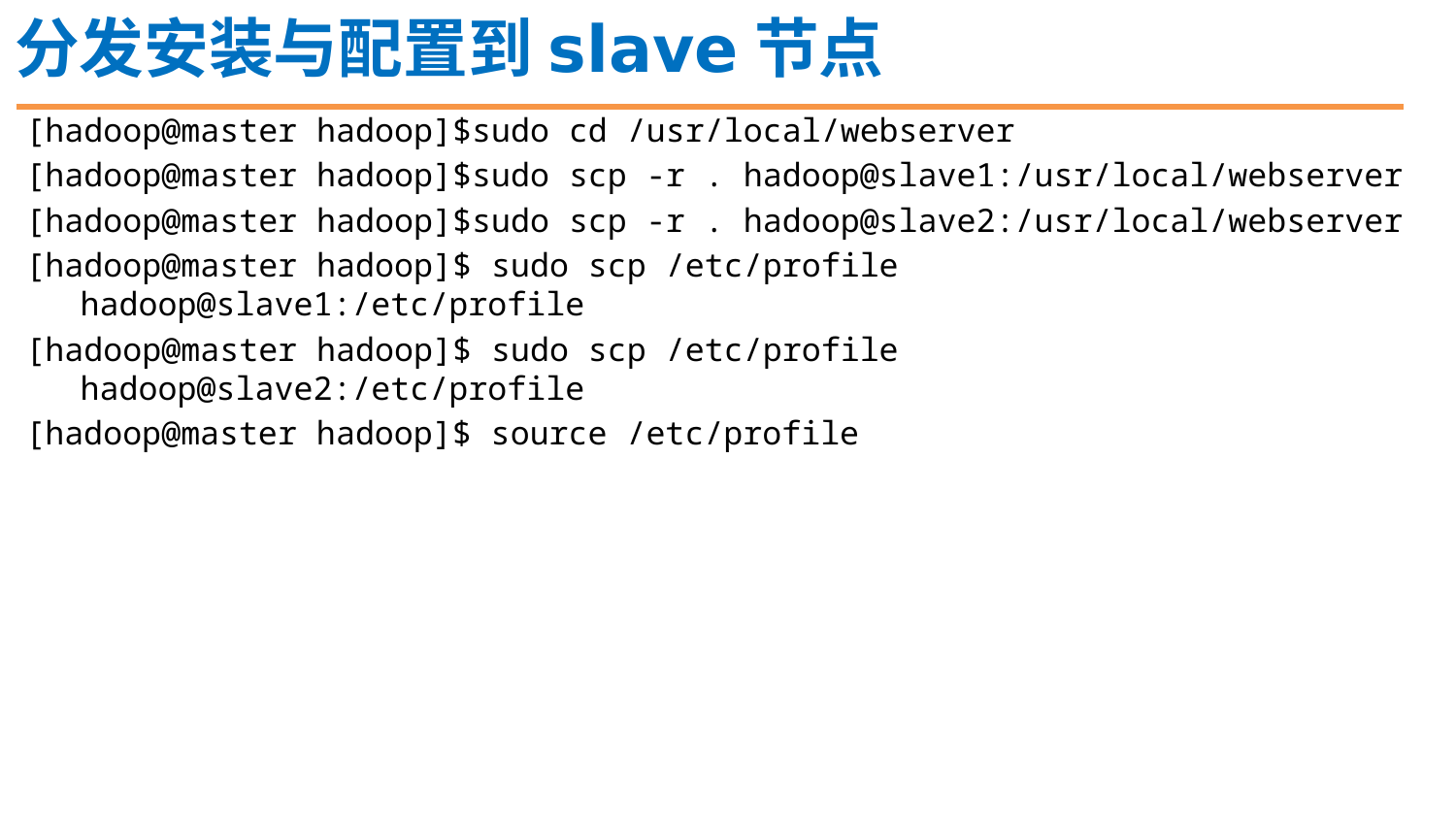

分发安装与配置到slave节点
[hadoop@master hadoop]$sudo cd /usr/local/webserver
[hadoop@master hadoop]$sudo scp -r . hadoop@slave1:/usr/local/webserver
[hadoop@master hadoop]$sudo scp -r . hadoop@slave2:/usr/local/webserver
[hadoop@master hadoop]$ sudo scp /etc/profile hadoop@slave1:/etc/profile
[hadoop@master hadoop]$ sudo scp /etc/profile hadoop@slave2:/etc/profile
[hadoop@master hadoop]$ source /etc/profile